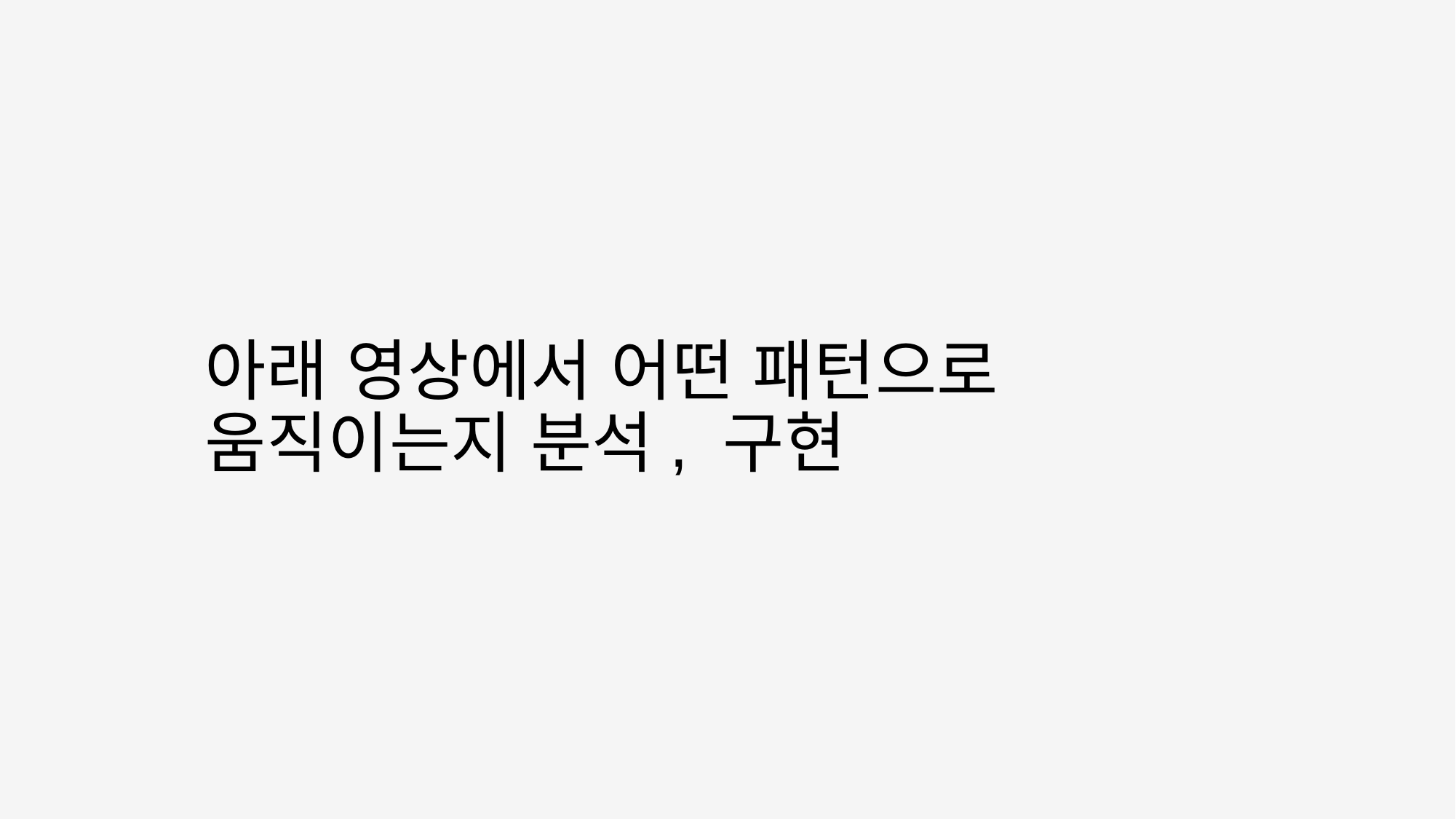

아래 영상에서 어떤 패턴으로 움직이는지 분석, 구현